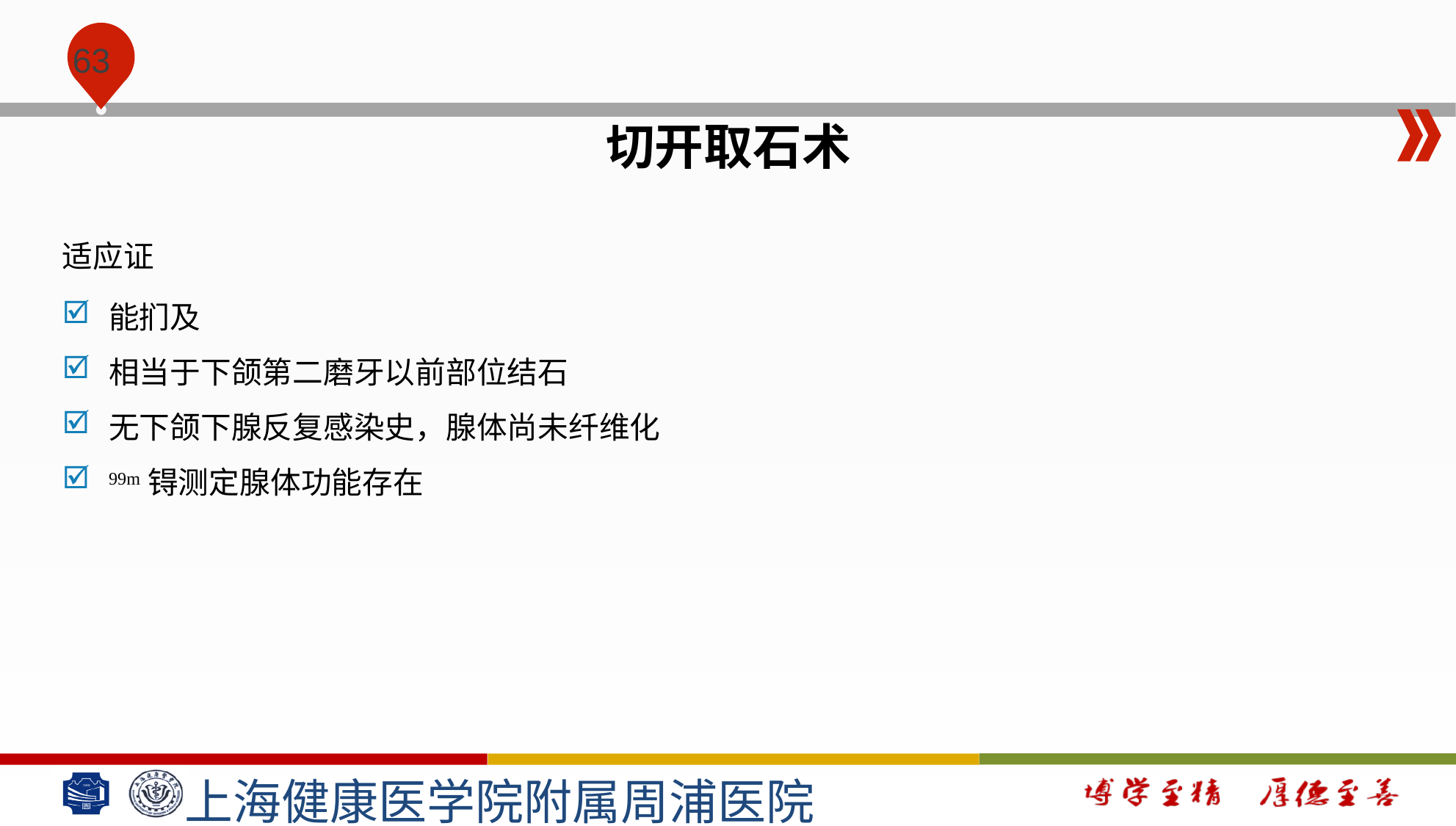

#

切开取石术
适应证
能扪及
相当于下颌第二磨牙以前部位结石
无下颌下腺反复感染史，腺体尚未纤维化
99m锝测定腺体功能存在